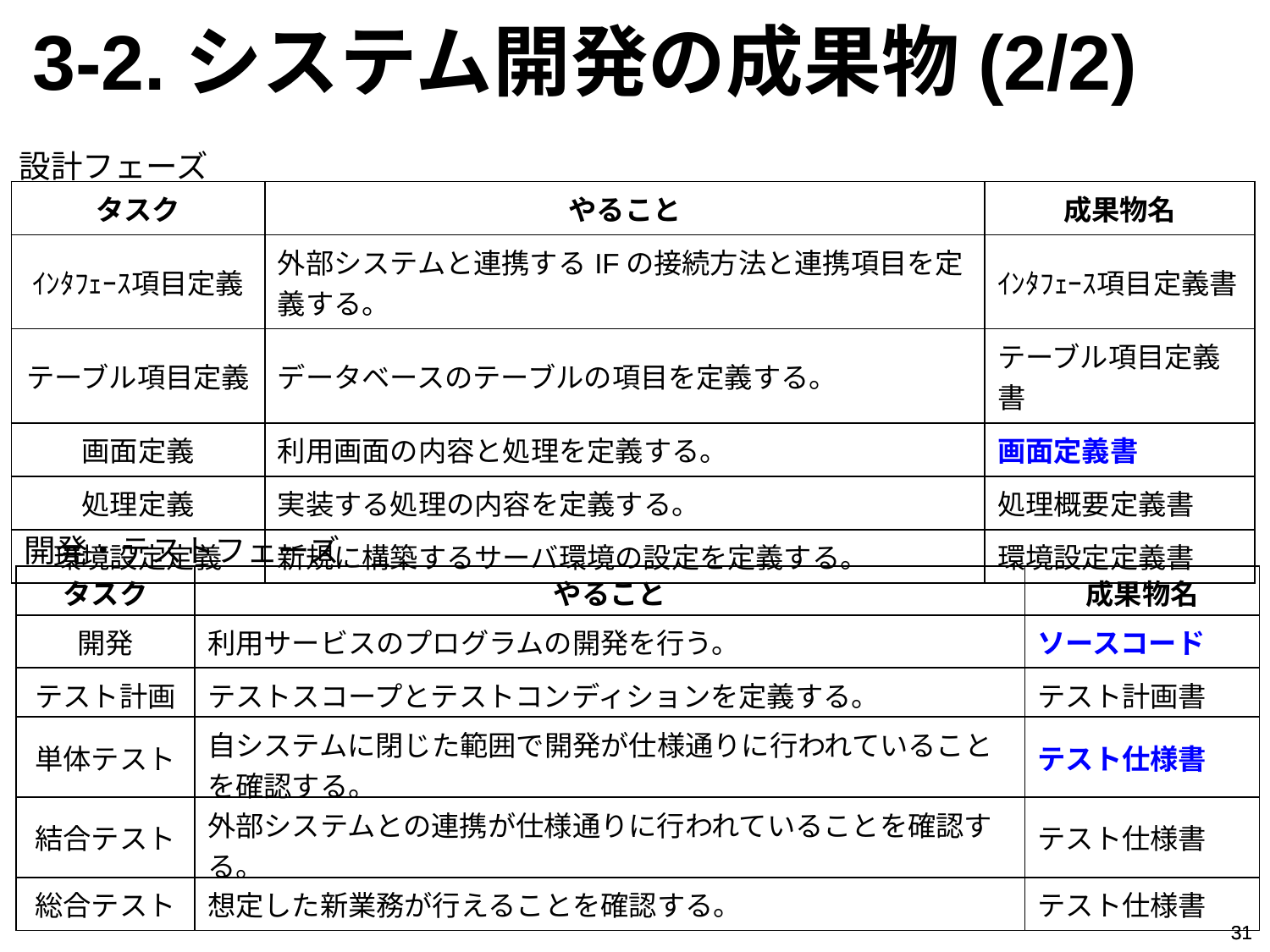

3-2.システム開発の成果物(2/2)
設計フェーズ
| タスク | やること | 成果物名 |
| --- | --- | --- |
| ｲﾝﾀﾌｪｰｽ項目定義 | 外部システムと連携するIFの接続方法と連携項目を定義する。 | ｲﾝﾀﾌｪｰｽ項目定義書 |
| テーブル項目定義 | データベースのテーブルの項目を定義する。 | テーブル項目定義書 |
| 画面定義 | 利用画面の内容と処理を定義する。 | 画面定義書 |
| 処理定義 | 実装する処理の内容を定義する。 | 処理概要定義書 |
| 環境設定定義 | 新規に構築するサーバ環境の設定を定義する。 | 環境設定定義書 |
開発・テストフェーズ
| タスク | やること | 成果物名 |
| --- | --- | --- |
| 開発 | 利用サービスのプログラムの開発を行う。 | ソースコード |
| テスト計画 | テストスコープとテストコンディションを定義する。 | テスト計画書 |
| 単体テスト | 自システムに閉じた範囲で開発が仕様通りに行われていることを確認する。 | テスト仕様書 |
| 結合テスト | 外部システムとの連携が仕様通りに行われていることを確認する。 | テスト仕様書 |
| 総合テスト | 想定した新業務が行えることを確認する。 | テスト仕様書 |